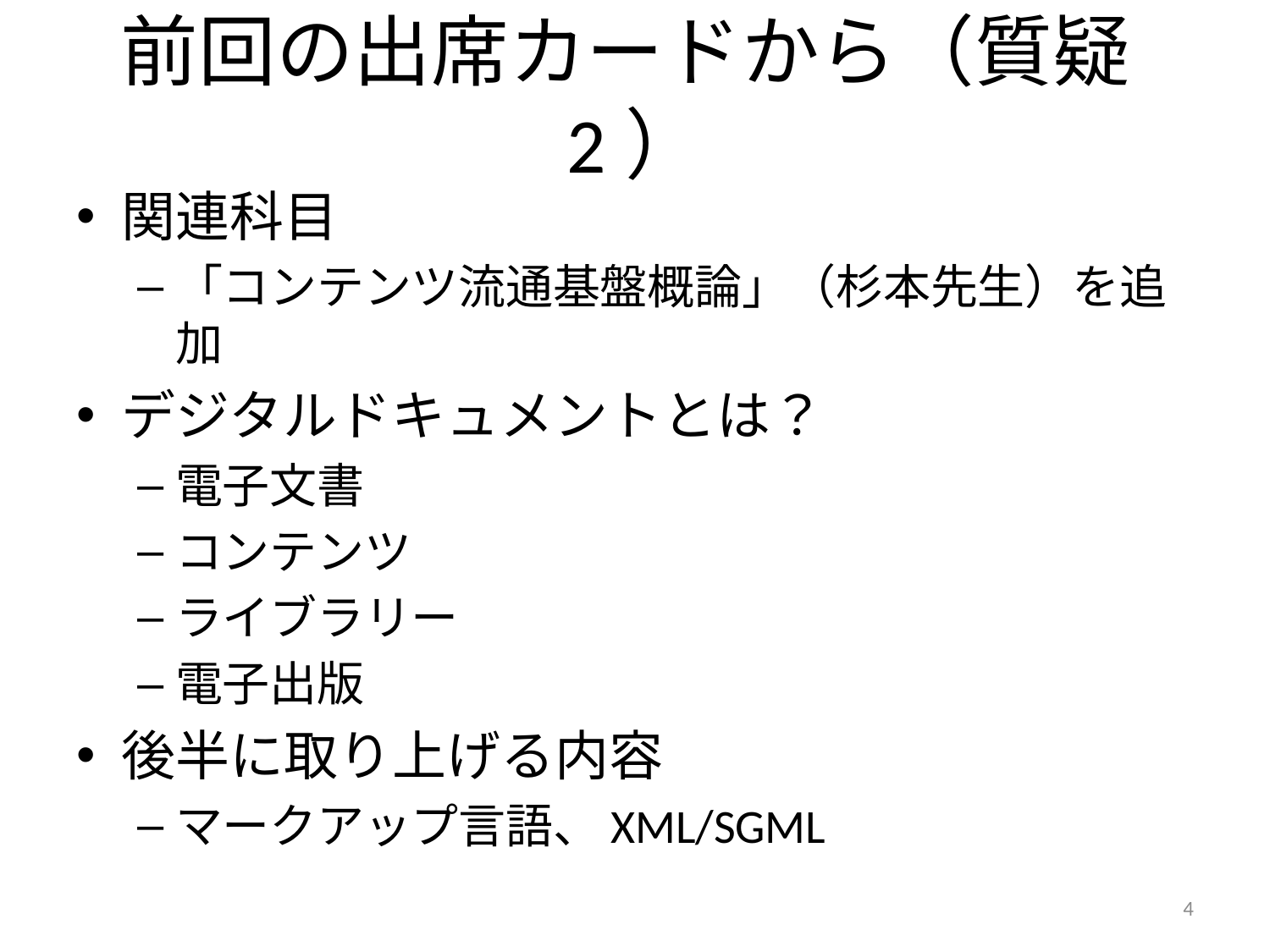

# 前回の出席カードから（質疑2）
関連科目
「コンテンツ流通基盤概論」（杉本先生）を追加
デジタルドキュメントとは？
電子文書
コンテンツ
ライブラリー
電子出版
後半に取り上げる内容
マークアップ言語、XML/SGML
4